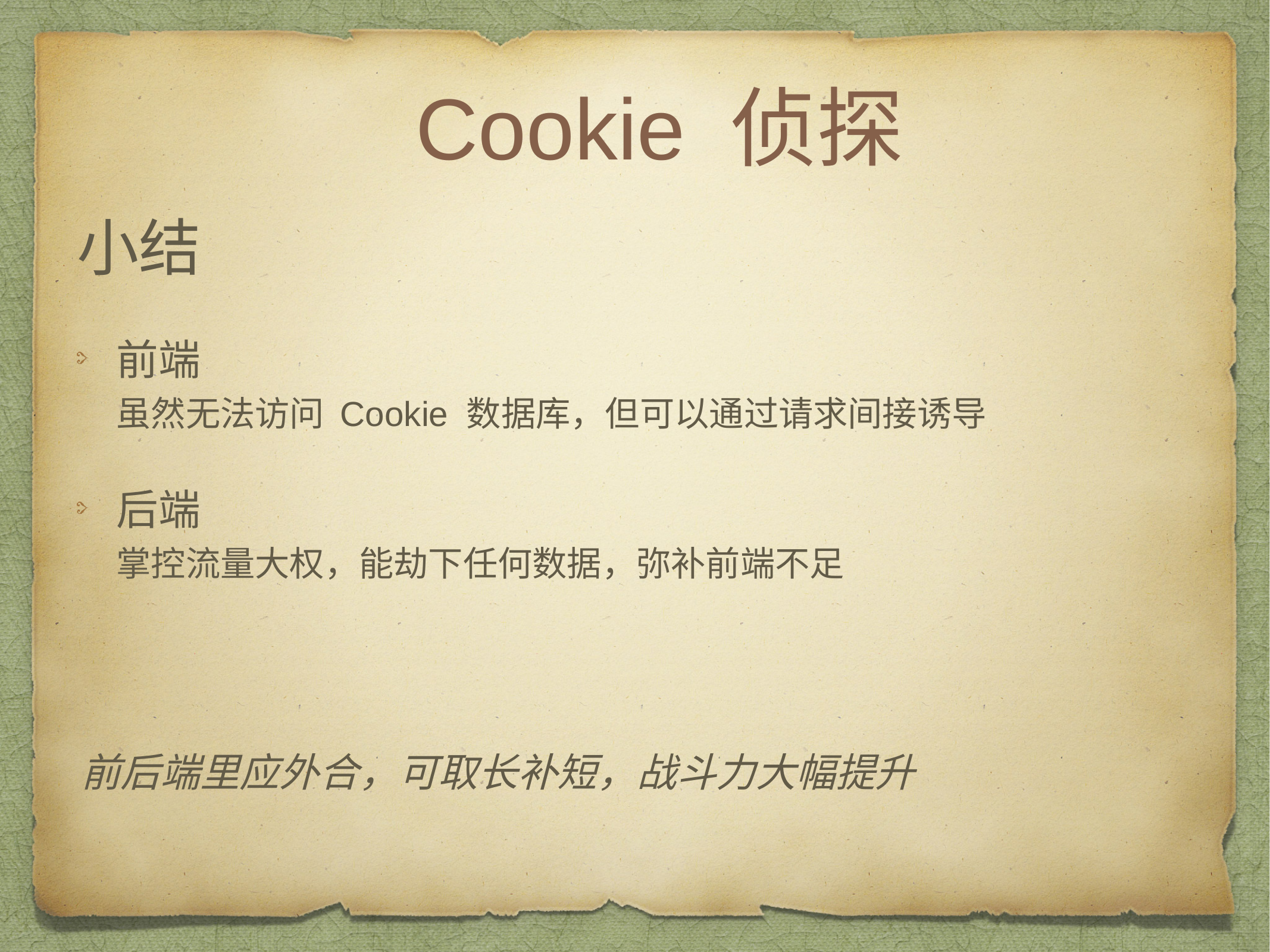

# Cookie 侦探
小结
前端
虽然无法访问 Cookie 数据库，但可以通过请求间接诱导
后端
掌控流量大权，能劫下任何数据，弥补前端不足
前后端里应外合，可取长补短，战斗力大幅提升